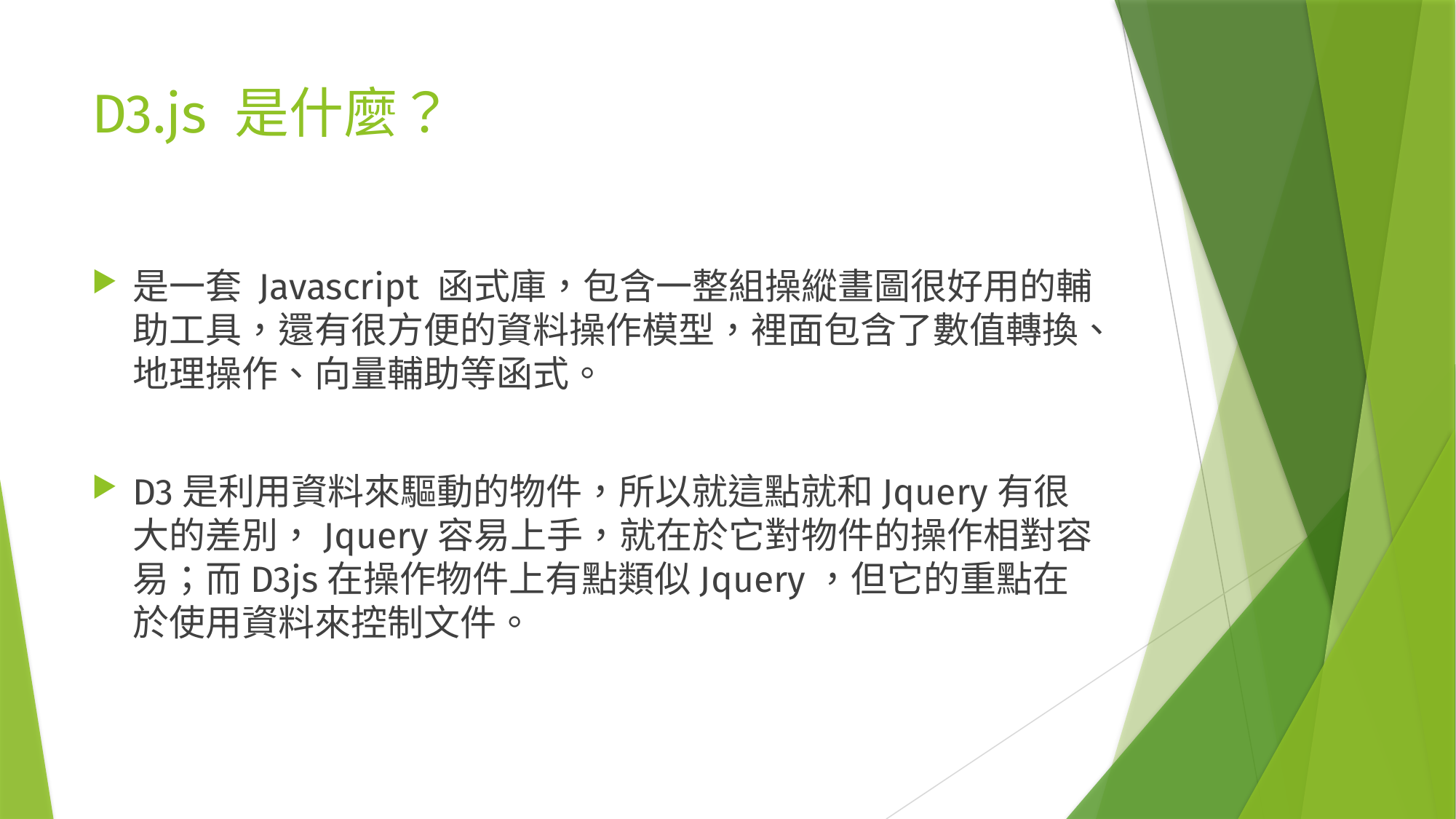

# D3.js 是什麼？
是一套 Javascript 函式庫，包含一整組操縱畫圖很好用的輔助工具，還有很方便的資料操作模型，裡面包含了數值轉換、地理操作、向量輔助等函式。

D3是利用資料來驅動的物件，所以就這點就和Jquery有很大的差別，Jquery容易上手，就在於它對物件的操作相對容易；而D3js在操作物件上有點類似Jquery，但它的重點在於使用資料來控制文件。